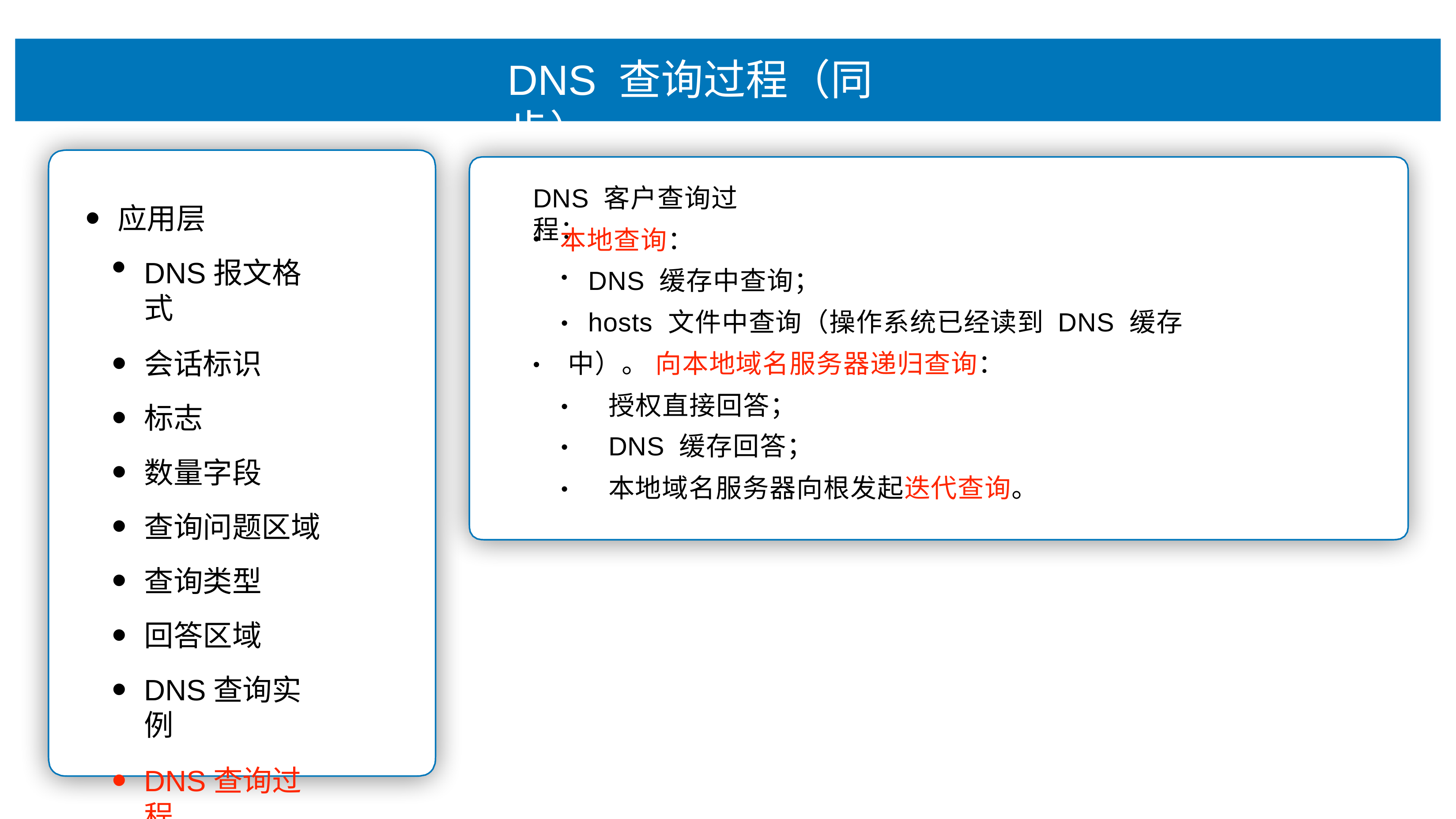

# DNS 查询过程（同步）

DNS 客户查询过程：
应⽤层
DNS报⽂格式
会话标识
标志
数量字段
查询问题区域
查询类型
回答区域
DNS查询实例
DNS查询过程
本地查询：
DNS 缓存中查询；
hosts ⽂件中查询（操作系统已经读到 DNS 缓存中）。 向本地域名服务器递归查询：
授权直接回答；
DNS 缓存回答；
本地域名服务器向根发起迭代查询。
•
•
•
•
•